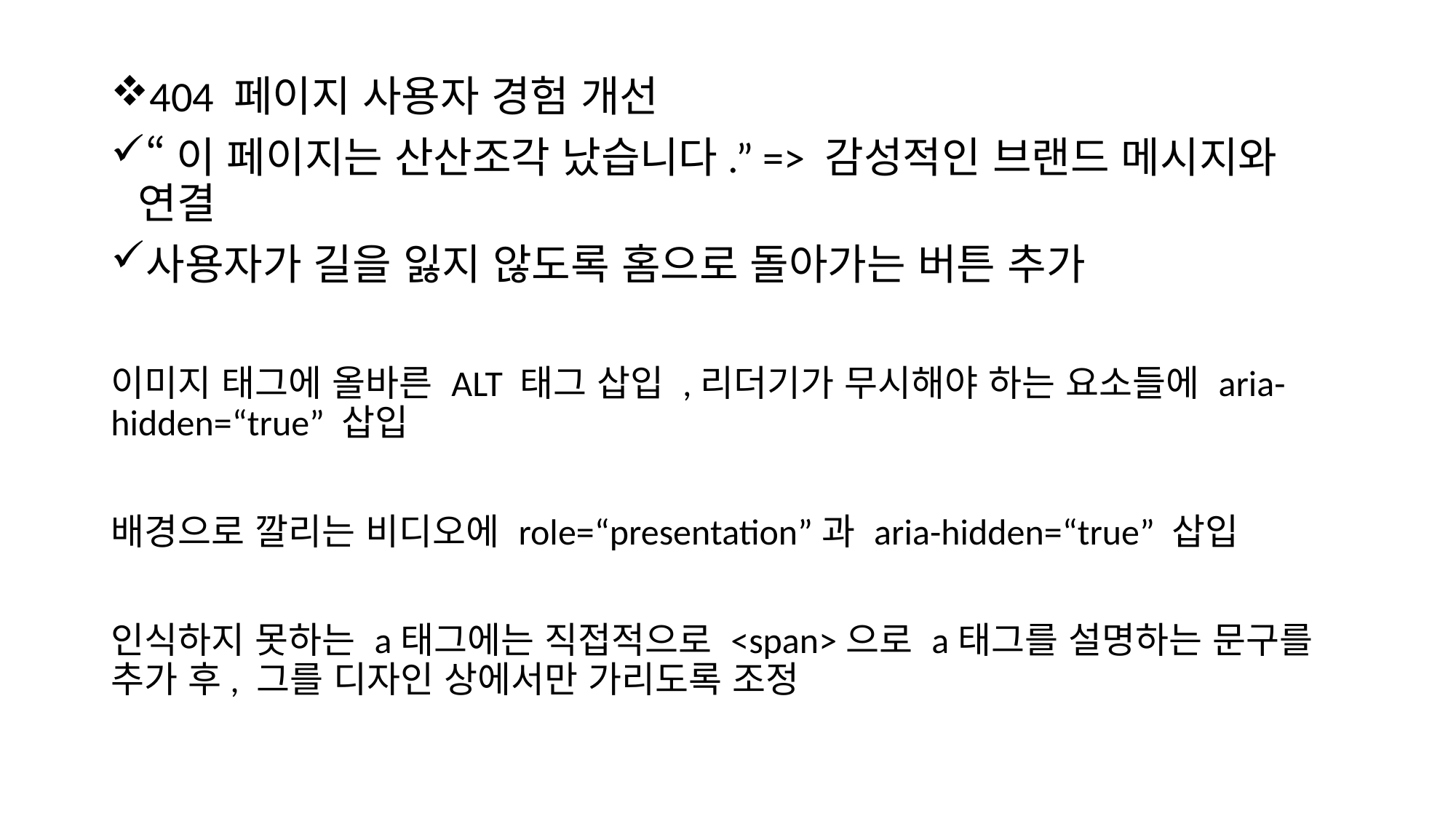

404 페이지 사용자 경험 개선
“이 페이지는 산산조각 났습니다.” => 감성적인 브랜드 메시지와 연결
사용자가 길을 잃지 않도록 홈으로 돌아가는 버튼 추가

이미지 태그에 올바른 ALT 태그 삽입 ,리더기가 무시해야 하는 요소들에 aria-hidden=“true” 삽입

배경으로 깔리는 비디오에 role=“presentation”과 aria-hidden=“true” 삽입

인식하지 못하는 a태그에는 직접적으로 <span>으로 a태그를 설명하는 문구를 추가 후, 그를 디자인 상에서만 가리도록 조정